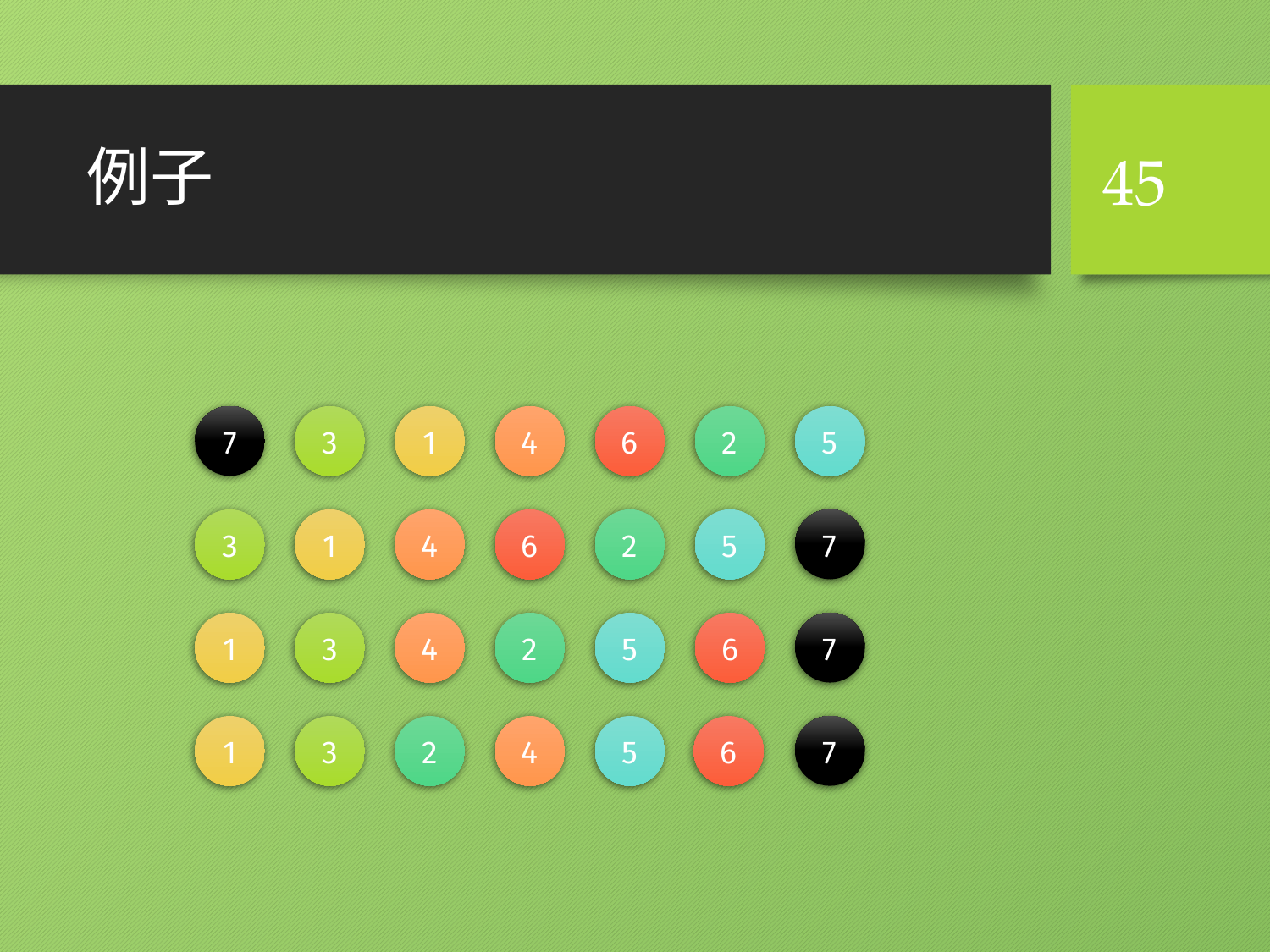

# 例子
45
7
3
1
4
6
2
5
3
1
4
6
2
5
7
1
3
4
2
5
6
7
1
3
2
4
5
6
7